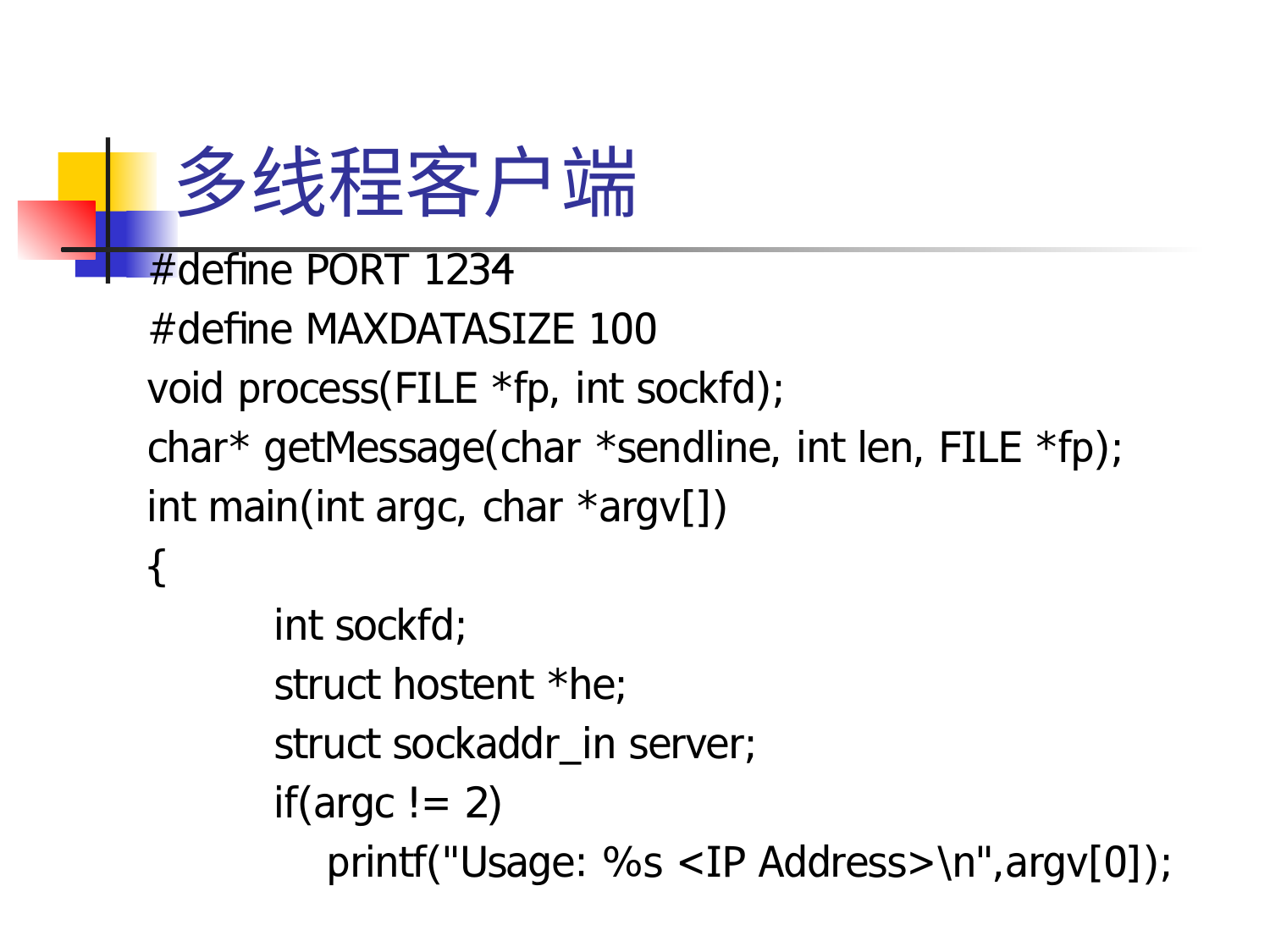

# 多线程客户端
#define PORT 1234
#define MAXDATASIZE 100
void process(FILE *fp, int sockfd);
char* getMessage(char *sendline, int len, FILE *fp);
int main(int argc, char *argv[])
{
	int sockfd;
	struct hostent *he;
	struct sockaddr_in server;
	if(argc != 2)
	    printf("Usage: %s <IP Address>\n",argv[0]);